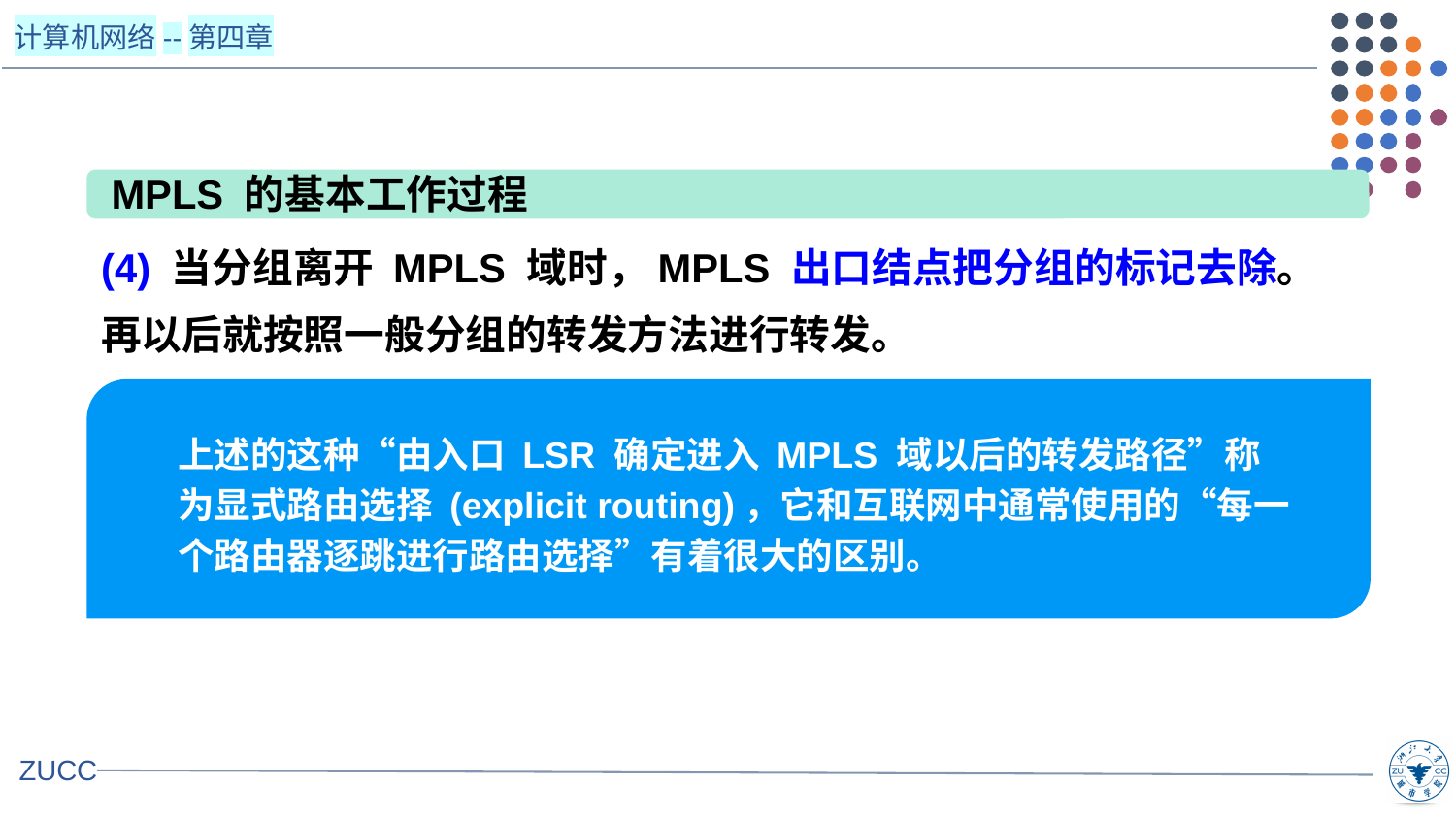

MPLS 的基本工作过程

(4) 当分组离开 MPLS 域时，MPLS 出口结点把分组的标记去除。再以后就按照一般分组的转发方法进行转发。

上述的这种“由入口 LSR 确定进入 MPLS 域以后的转发路径”称为显式路由选择 (explicit routing)，它和互联网中通常使用的“每一个路由器逐跳进行路由选择”有着很大的区别。